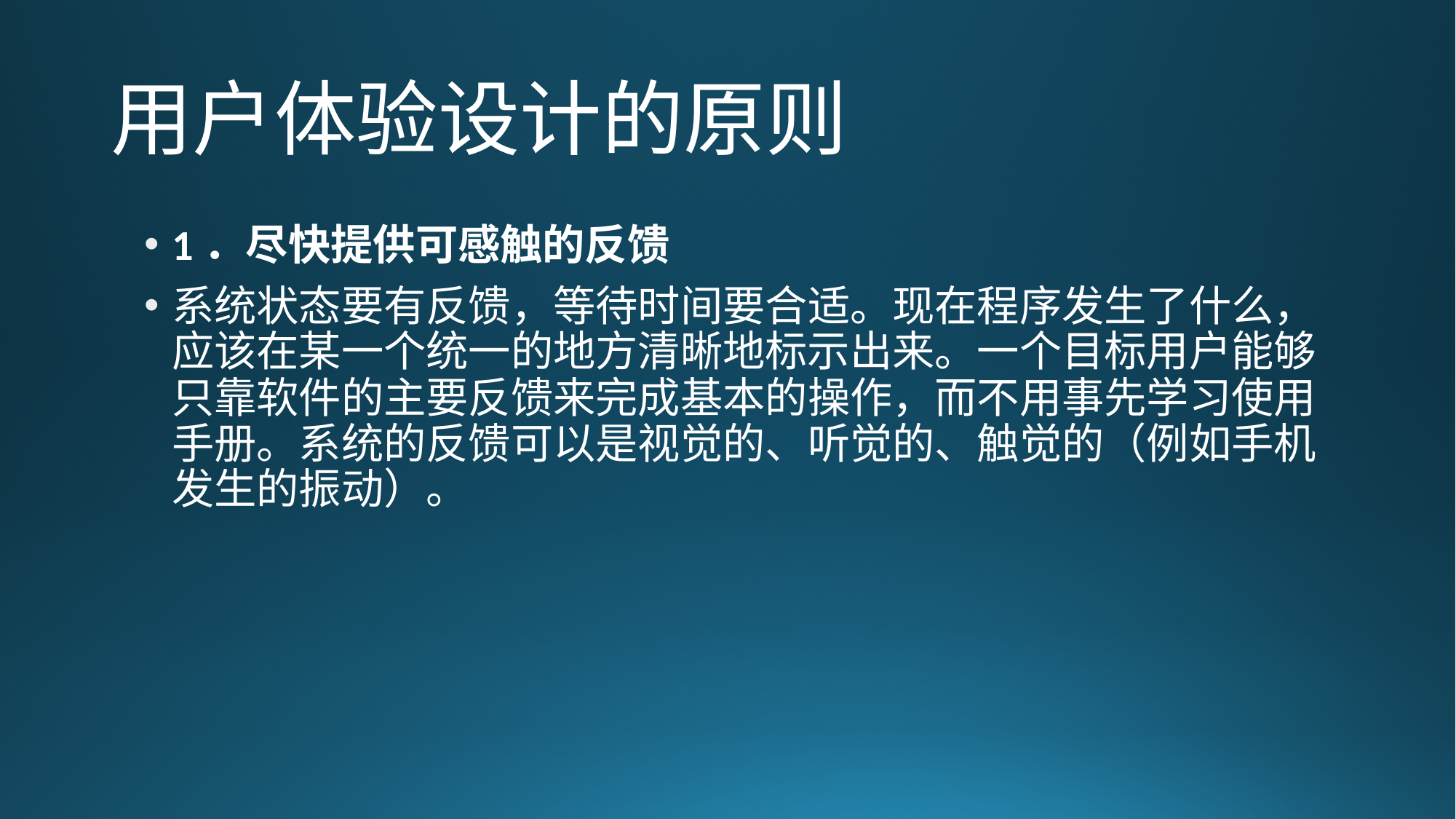

# 用户体验设计的原则
1．尽快提供可感触的反馈
系统状态要有反馈，等待时间要合适。现在程序发生了什么，应该在某一个统一的地方清晰地标示出来。一个目标用户能够只靠软件的主要反馈来完成基本的操作，而不用事先学习使用手册。系统的反馈可以是视觉的、听觉的、触觉的（例如手机发生的振动）。